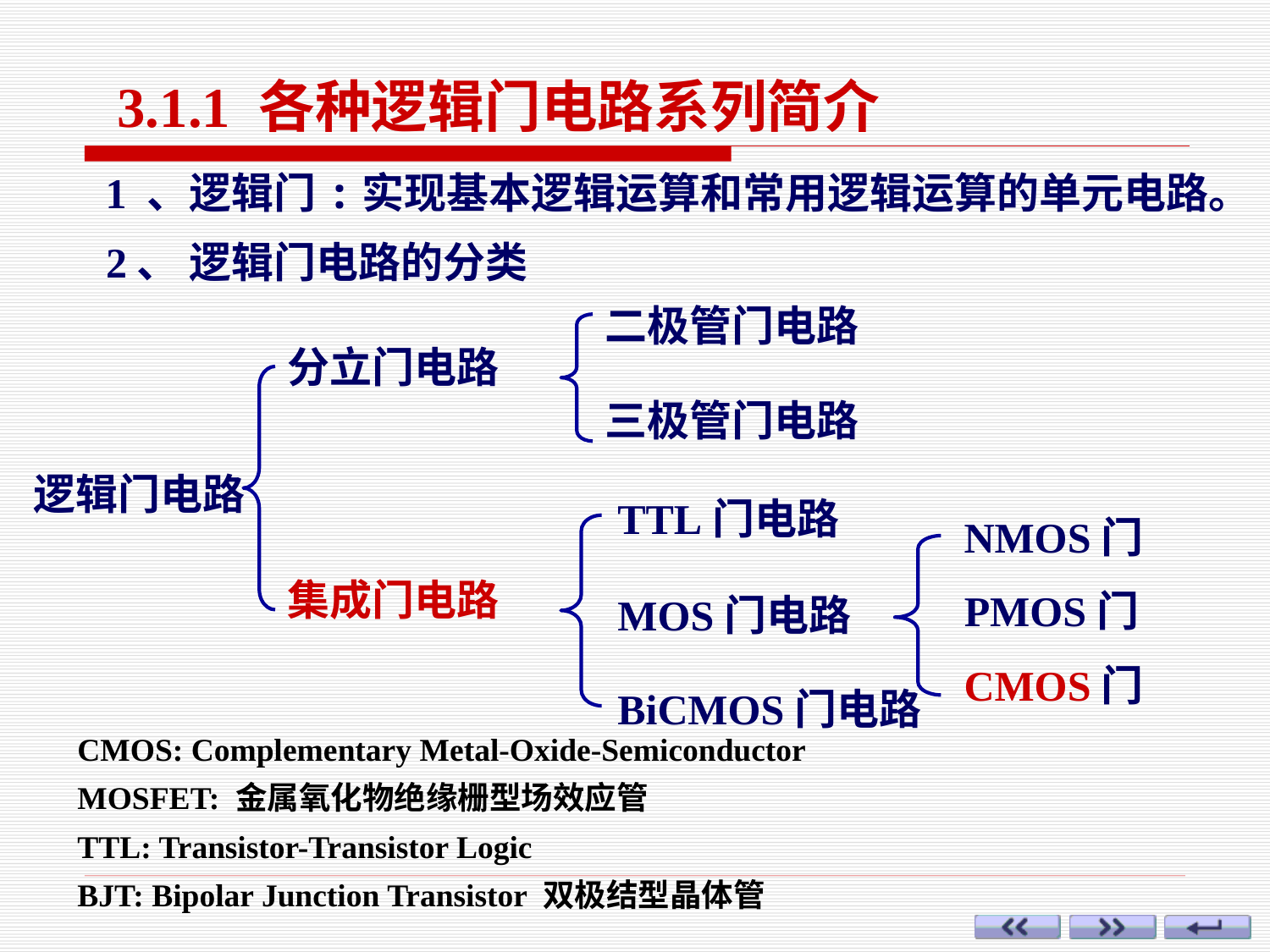

3.1.1 各种逻辑门电路系列简介
1 、逻辑门:实现基本逻辑运算和常用逻辑运算的单元电路。
2、 逻辑门电路的分类

二极管门电路

分立门电路

三极管门电路

逻辑门电路

集成门电路
TTL门电路
NMOS门

PMOS门
MOS门电路
CMOS门
BiCMOS门电路
CMOS: Complementary Metal-Oxide-Semiconductor
MOSFET: 金属氧化物绝缘栅型场效应管
TTL: Transistor-Transistor Logic
BJT: Bipolar Junction Transistor 双极结型晶体管